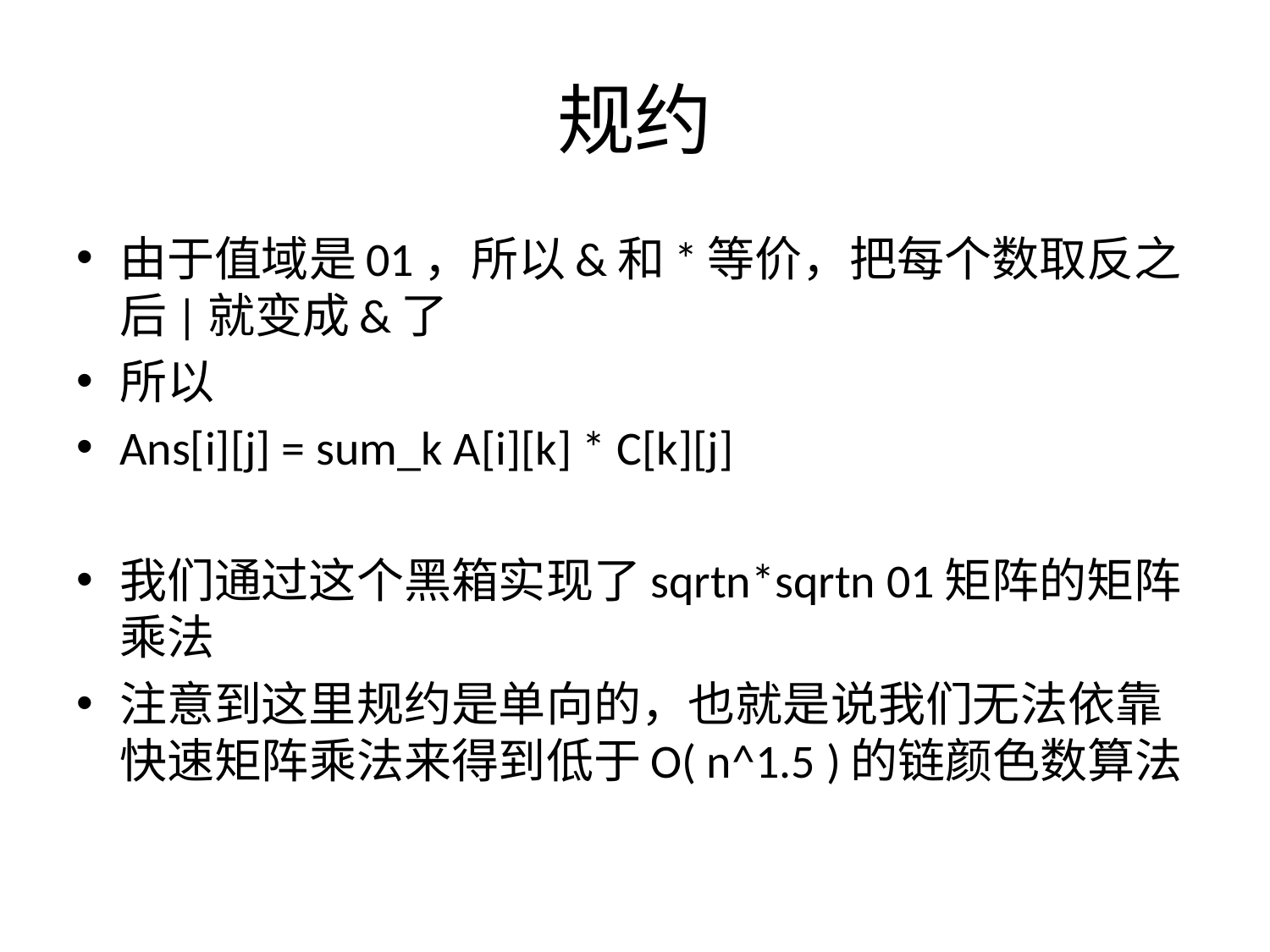

# 规约
由于值域是01，所以&和*等价，把每个数取反之后|就变成&了
所以
Ans[i][j] = sum_k A[i][k] * C[k][j]

我们通过这个黑箱实现了sqrtn*sqrtn 01矩阵的矩阵乘法
注意到这里规约是单向的，也就是说我们无法依靠快速矩阵乘法来得到低于O( n^1.5 )的链颜色数算法